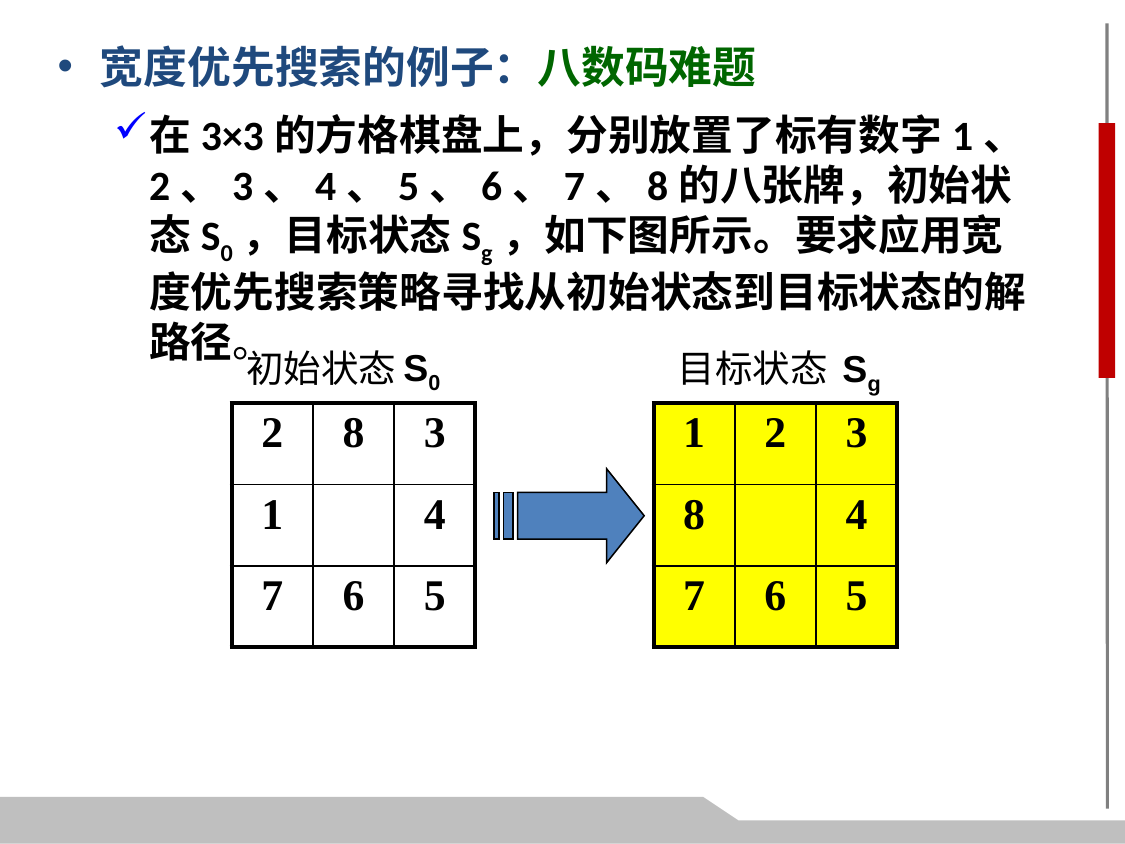

宽度优先搜索的例子：八数码难题
在3×3的方格棋盘上，分别放置了标有数字1、2、3、4、5、6、7、8的八张牌，初始状态S0，目标状态Sg，如下图所示。要求应用宽度优先搜索策略寻找从初始状态到目标状态的解路径。
S0
初始状态
目标状态
Sg
| 2 | 8 | 3 |
| --- | --- | --- |
| 1 |  | 4 |
| 7 | 6 | 5 |
| 1 | 2 | 3 |
| --- | --- | --- |
| 8 |  | 4 |
| 7 | 6 | 5 |